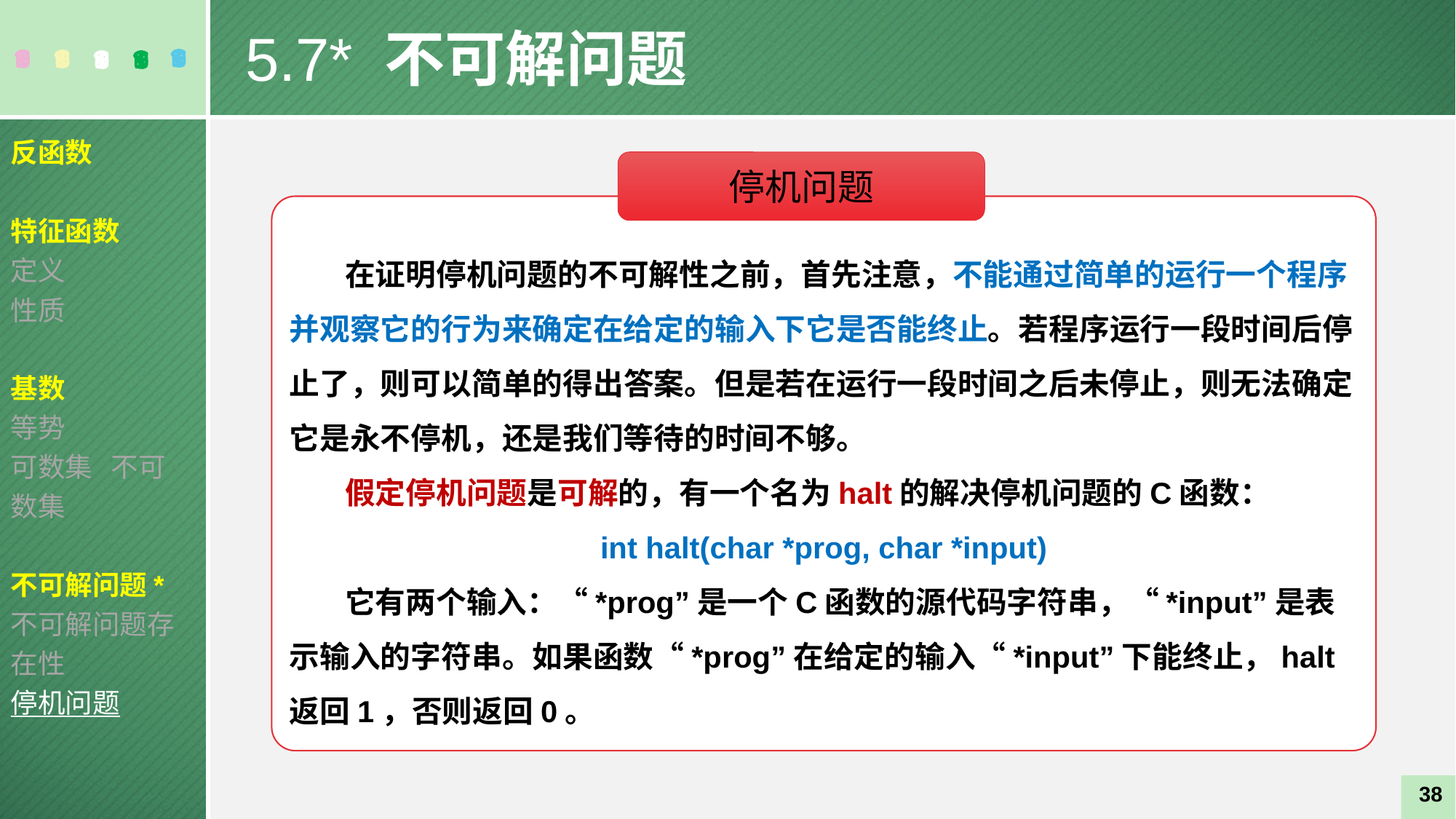

5.7* 不可解问题

反函数

特征函数
定义
性质

基数
等势
可数集   不可数集

不可解问题*
不可解问题存在性
停机问题

停机问题

       在证明停机问题的不可解性之前，首先注意，不能通过简单的运行一个程序并观察它的行为来确定在给定的输入下它是否能终止。若程序运行一段时间后停止了，则可以简单的得出答案。但是若在运行一段时间之后未停止，则无法确定它是永不停机，还是我们等待的时间不够。
       假定停机问题是可解的，有一个名为halt的解决停机问题的C函数：
int halt(char *prog, char *input)
       它有两个输入：“*prog”是一个C函数的源代码字符串，“*input”是表示输入的字符串。如果函数“*prog”在给定的输入“*input”下能终止，halt返回1，否则返回0。
38